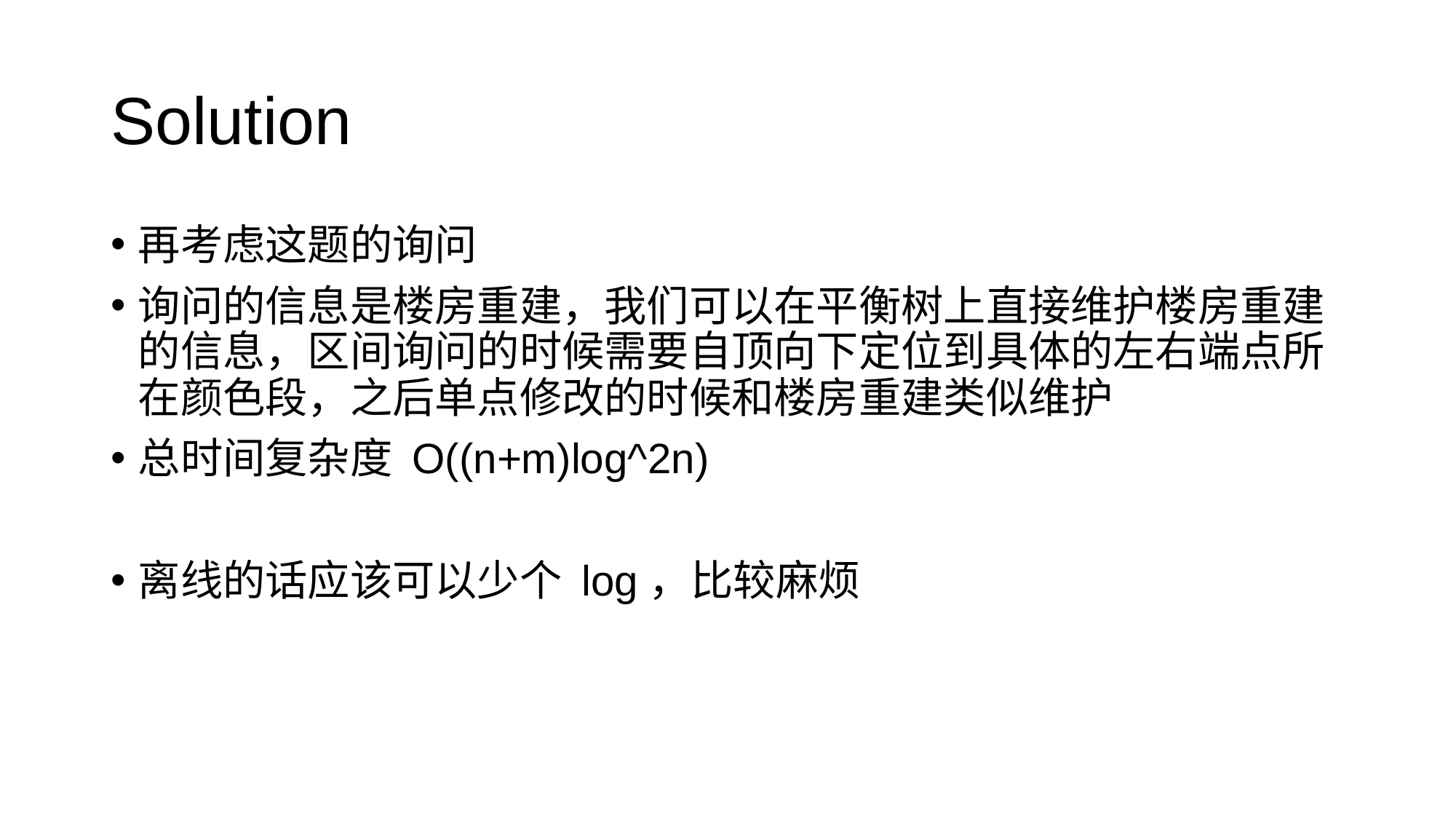

# Solution
再考虑这题的询问
询问的信息是楼房重建，我们可以在平衡树上直接维护楼房重建的信息，区间询问的时候需要自顶向下定位到具体的左右端点所在颜色段，之后单点修改的时候和楼房重建类似维护
总时间复杂度 O((n+m)log^2n)

离线的话应该可以少个 log，比较麻烦